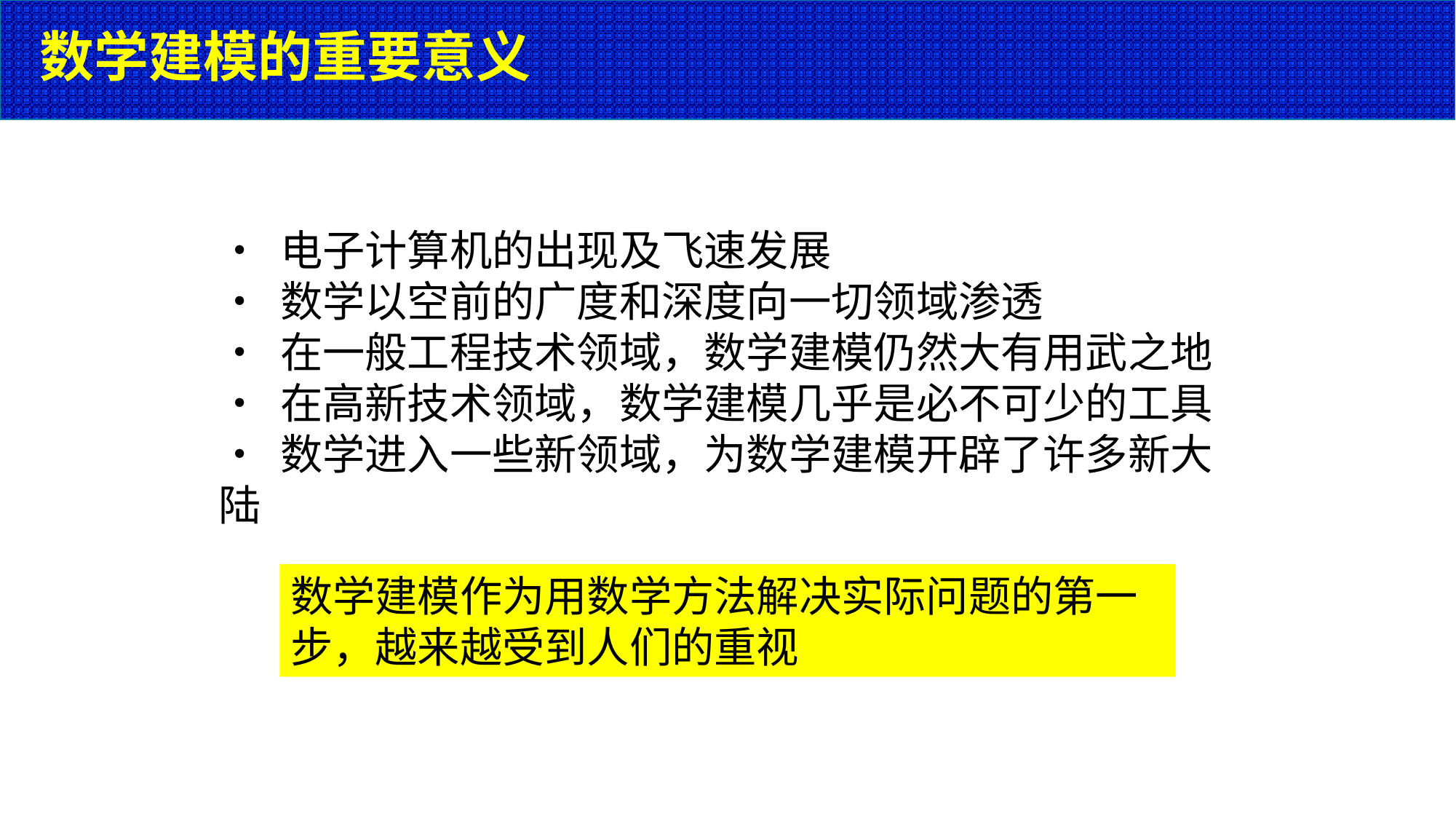

# 数学建模的重要意义

• 电子计算机的出现及飞速发展
• 数学以空前的广度和深度向一切领域渗透
• 在一般工程技术领域，数学建模仍然大有用武之地
• 在高新技术领域，数学建模几乎是必不可少的工具
• 数学进入一些新领域，为数学建模开辟了许多新大陆
数学建模作为用数学方法解决实际问题的第一步，越来越受到人们的重视